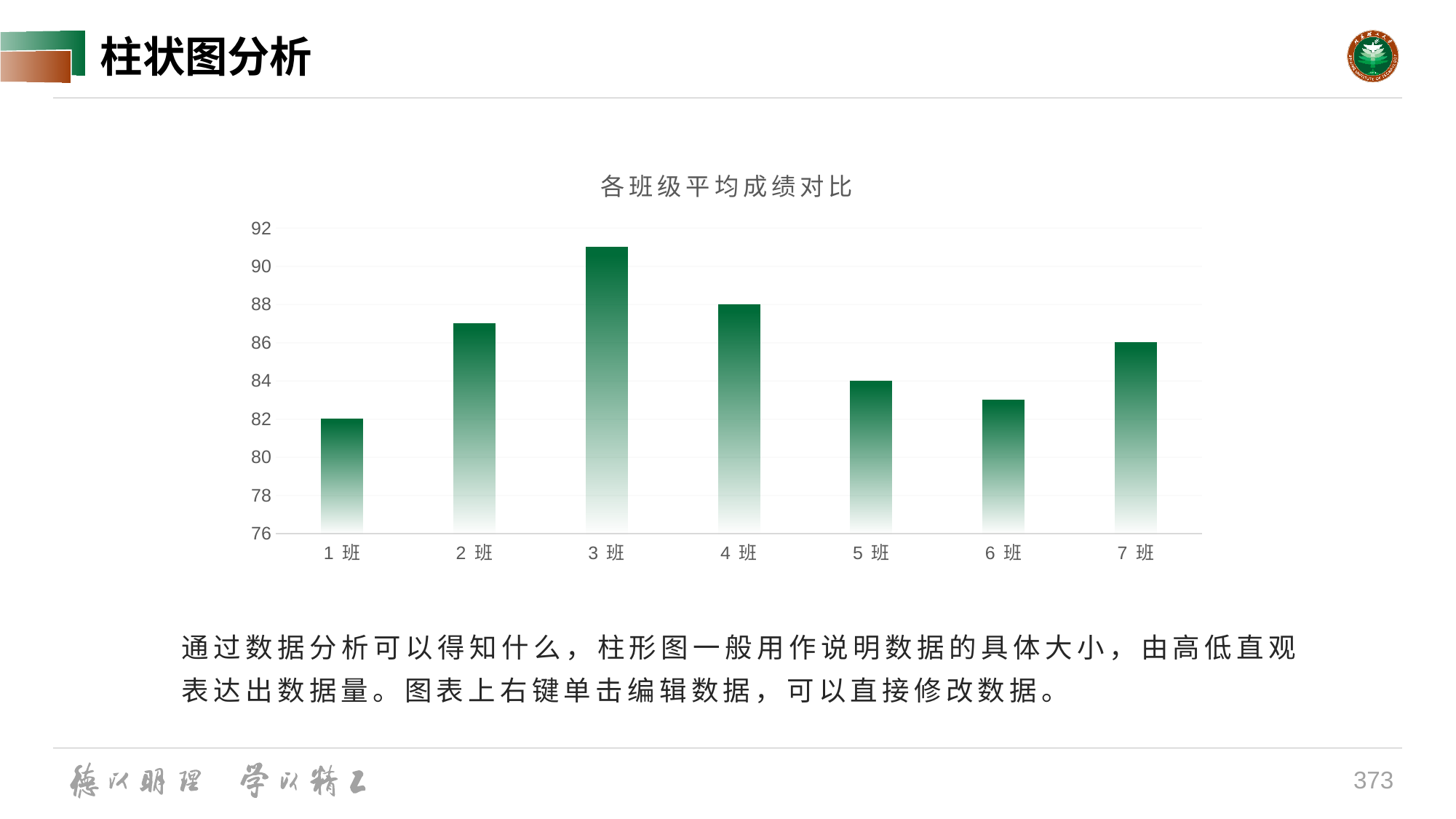

# 柱状图分析

### Chart: 各班级平均成绩对比

| Category | 平均成绩 |
|---|---|
| 1班 | 82.0 |
| 2班 | 87.0 |
| 3班 | 91.0 |
| 4班 | 88.0 |
| 5班 | 84.0 |
| 6班 | 83.0 |
| 7班 | 86.0 |
通过数据分析可以得知什么，柱形图一般用作说明数据的具体大小，由高低直观表达出数据量。图表上右键单击编辑数据，可以直接修改数据。